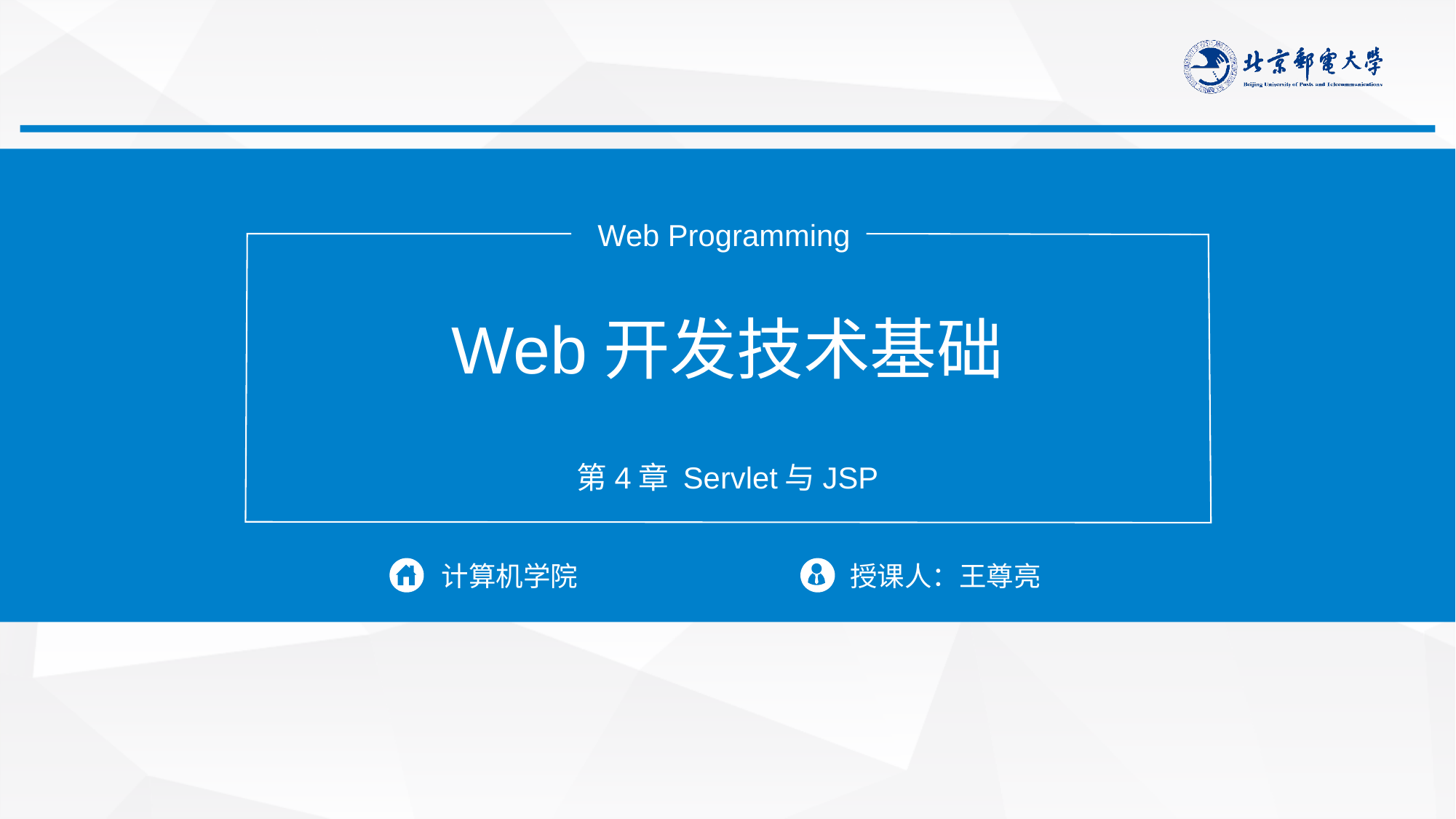

Web Programming

Web开发技术基础
第4章 Servlet与JSP
计算机学院
授课人：王尊亮